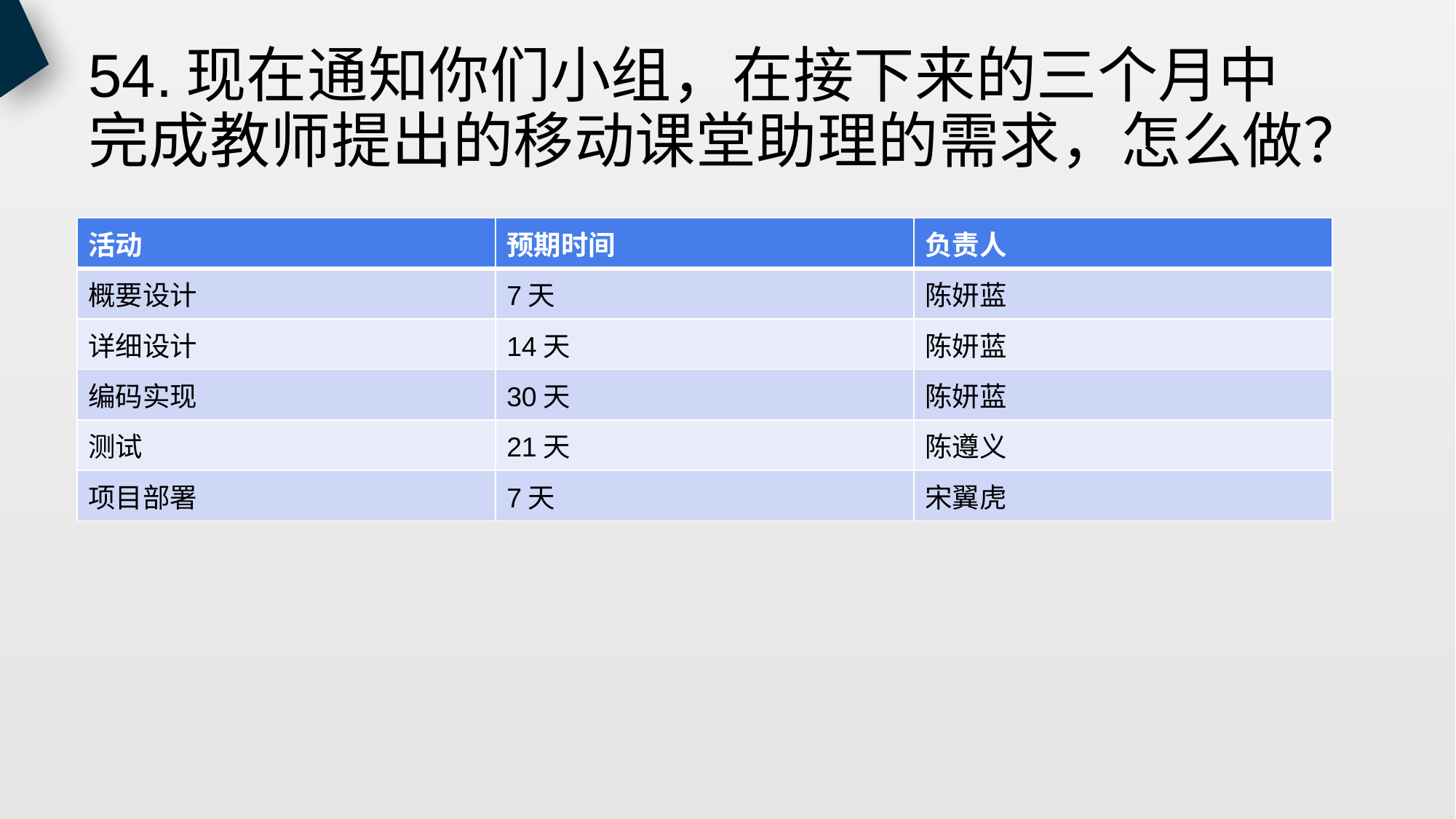

# 54.现在通知你们小组，在接下来的三个月中完成教师提出的移动课堂助理的需求，怎么做？
| 活动 | 预期时间 | 负责人 |
| --- | --- | --- |
| 概要设计 | 7天 | 陈妍蓝 |
| 详细设计 | 14天 | 陈妍蓝 |
| 编码实现 | 30天 | 陈妍蓝 |
| 测试 | 21天 | 陈遵义 |
| 项目部署 | 7天 | 宋翼虎 |